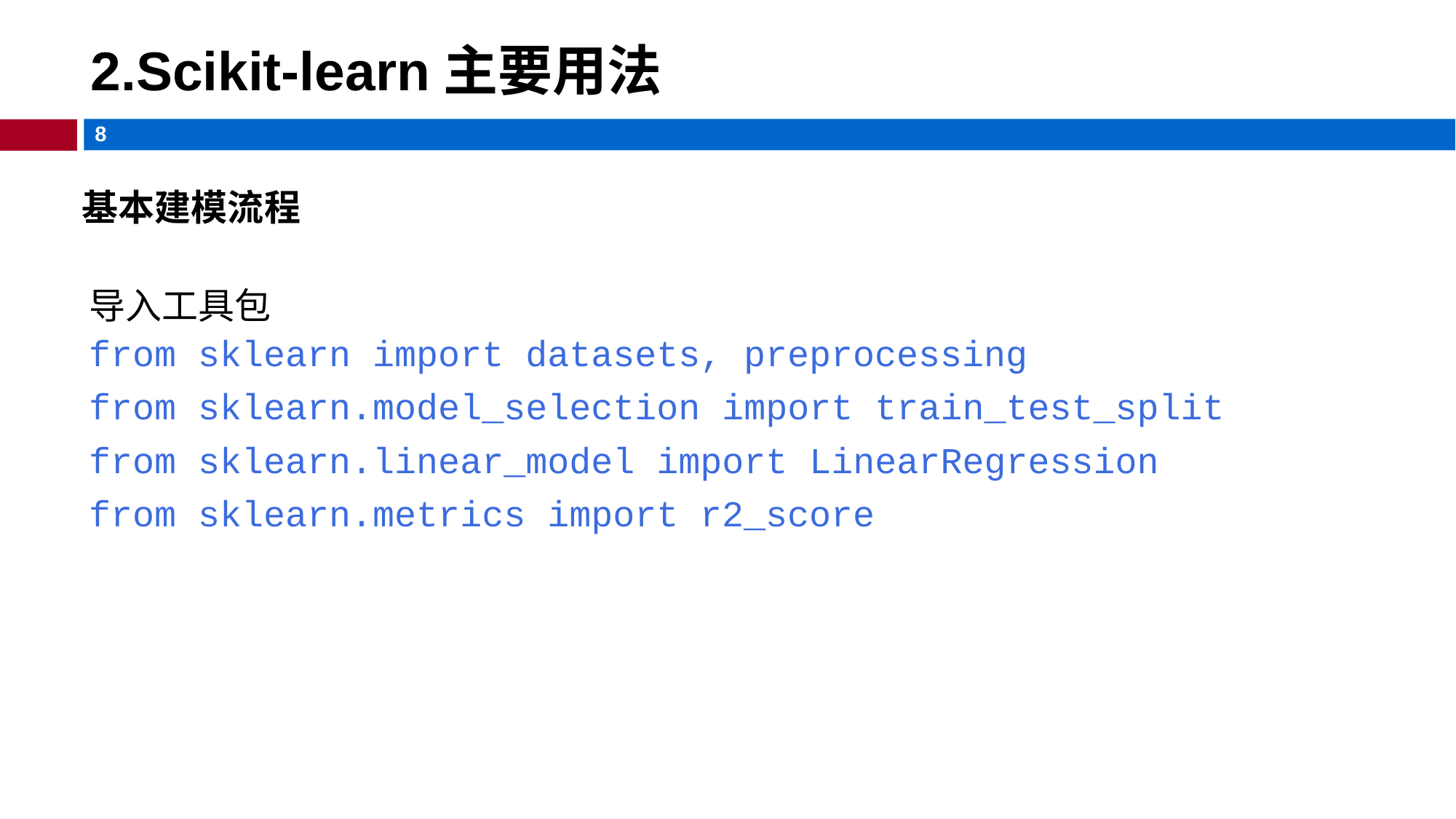

# 2.Scikit-learn主要用法
基本建模流程
导入工具包
from sklearn import datasets, preprocessing
from sklearn.model_selection import train_test_split  from sklearn.linear_model import LinearRegression  from sklearn.metrics import r2_score